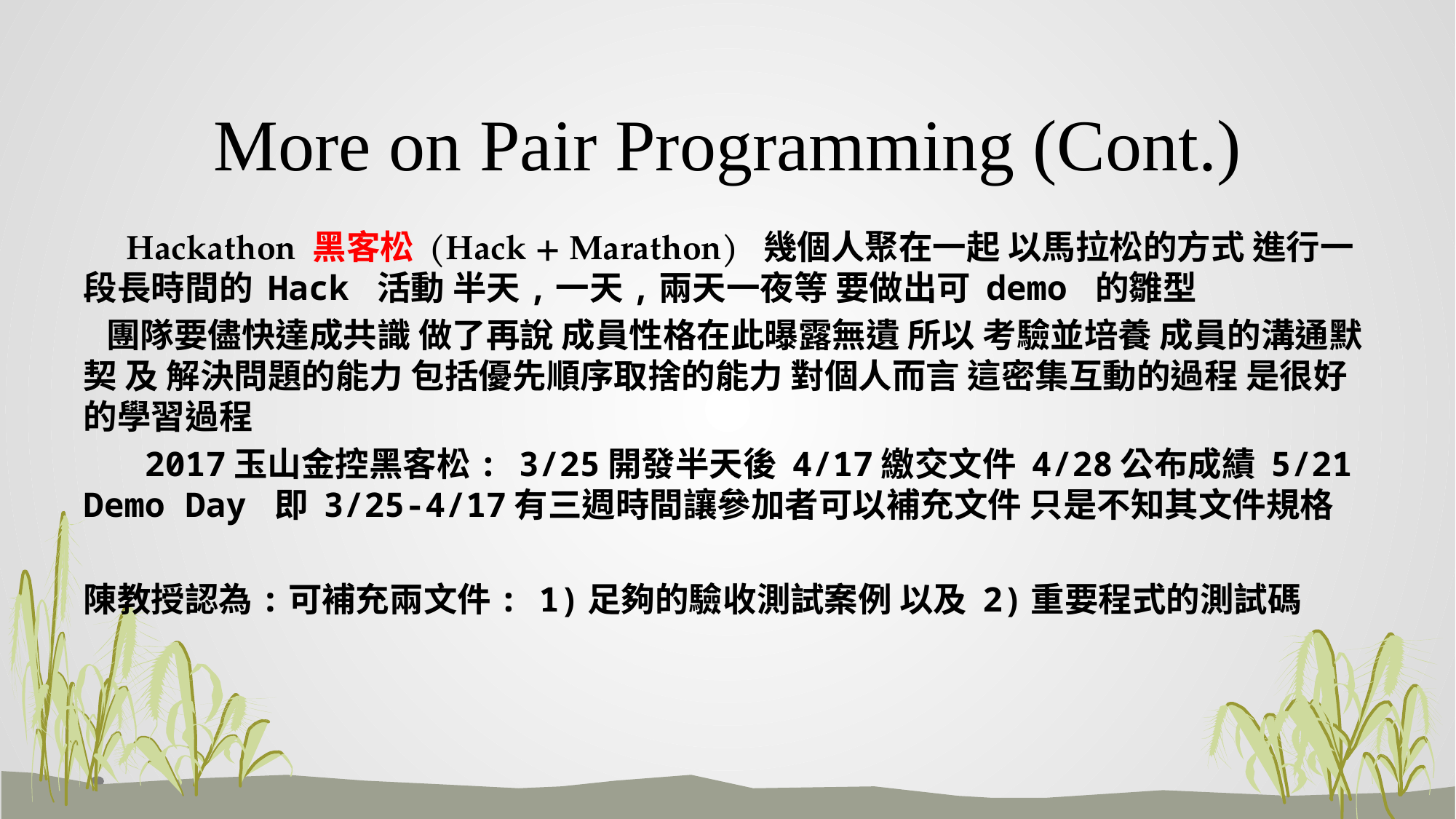

# More on Pair Programming (Cont.)
     Hackathon 黑客松 (Hack + Marathon)  幾個人聚在一起 以馬拉松的方式 進行一段長時間的 Hack 活動 半天,一天,兩天一夜等 要做出可 demo 的雛型
  團隊要儘快達成共識 做了再說 成員性格在此曝露無遺 所以 考驗並培養 成員的溝通默契 及 解決問題的能力 包括優先順序取捨的能力 對個人而言 這密集互動的過程 是很好的學習過程
   2017玉山金控黑客松: 3/25開發半天後 4/17繳交文件 4/28公布成績 5/21 Demo Day 即 3/25-4/17有三週時間讓參加者可以補充文件 只是不知其文件規格

陳教授認為:可補充兩文件: 1)足夠的驗收測試案例 以及 2)重要程式的測試碼